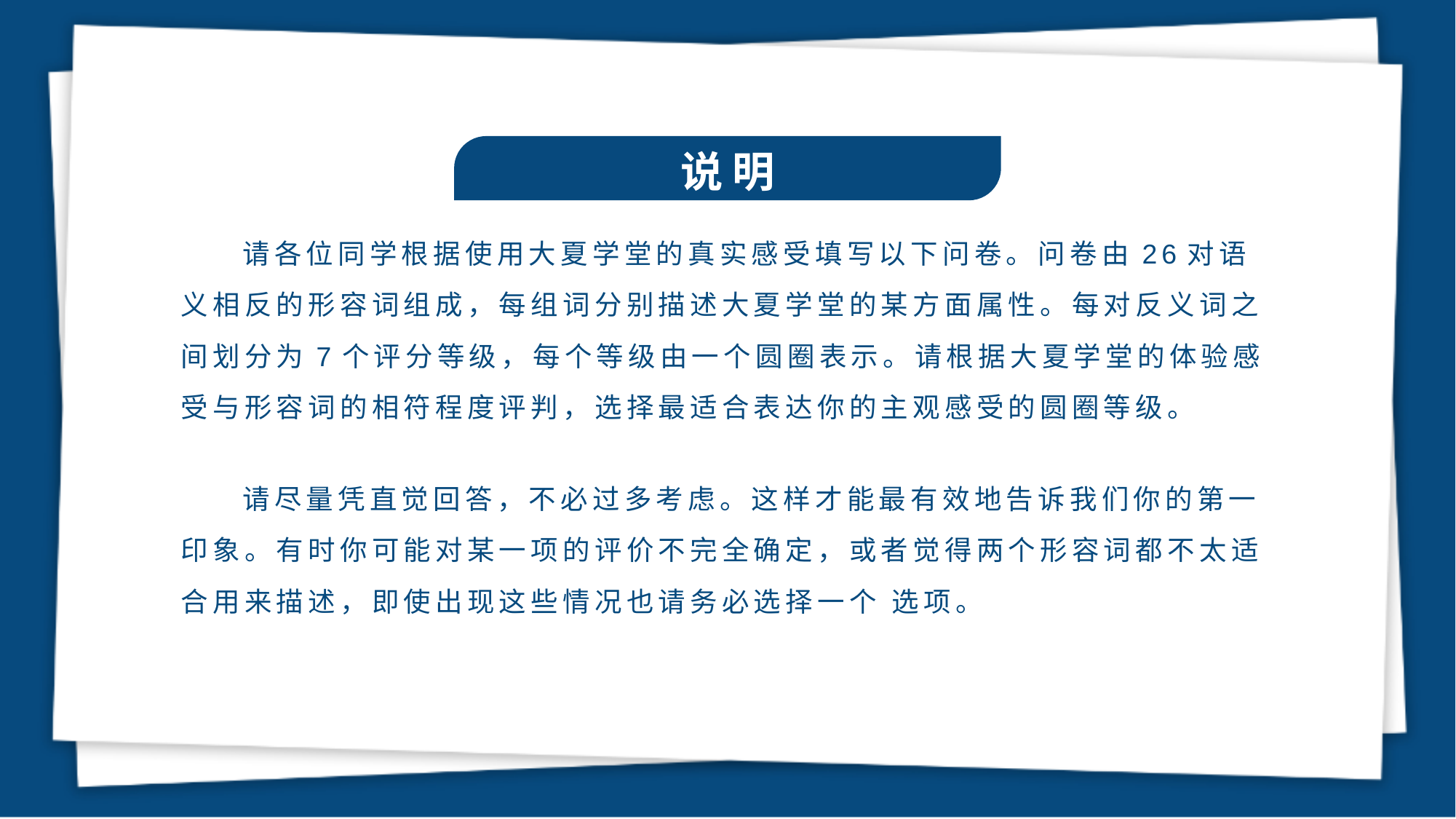

说明
     请各位同学根据使用大夏学堂的真实感受填写以下问卷。问卷由26对语义相反的形容词组成，每组词分别描述大夏学堂的某方面属性。每对反义词之间划分为7个评分等级，每个等级由一个圆圈表示。请根据大夏学堂的体验感受与形容词的相符程度评判，选择最适合表达你的主观感受的圆圈等级。

     请尽量凭直觉回答，不必过多考虑。这样才能最有效地告诉我们你的第一印象。有时你可能对某一项的评价不完全确定，或者觉得两个形容词都不太适合用来描述，即使出现这些情况也请务必选择一个 选项。